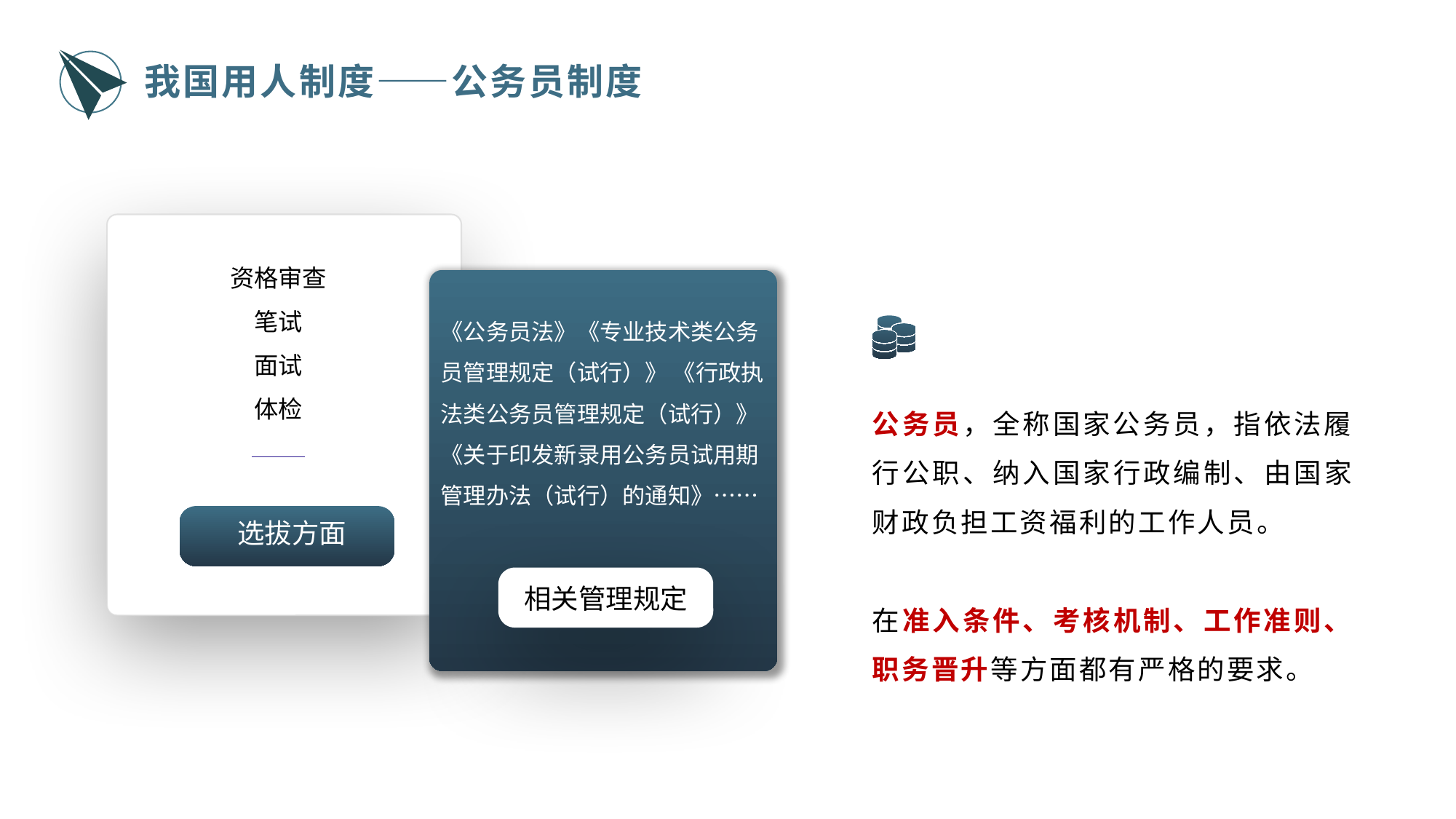

我国用人制度——公务员制度

资格审查
笔试
面试
体检

《公务员法》《专业技术类公务员管理规定（试行）》 《行政执法类公务员管理规定（试行）》《关于印发新录用公务员试用期管理办法（试行）的通知》……

公务员，全称国家公务员，指依法履行公职、纳入国家行政编制、由国家财政负担工资福利的工作人员。

在准入条件、考核机制、工作准则、职务晋升等方面都有严格的要求。

选拔方面

相关管理规定